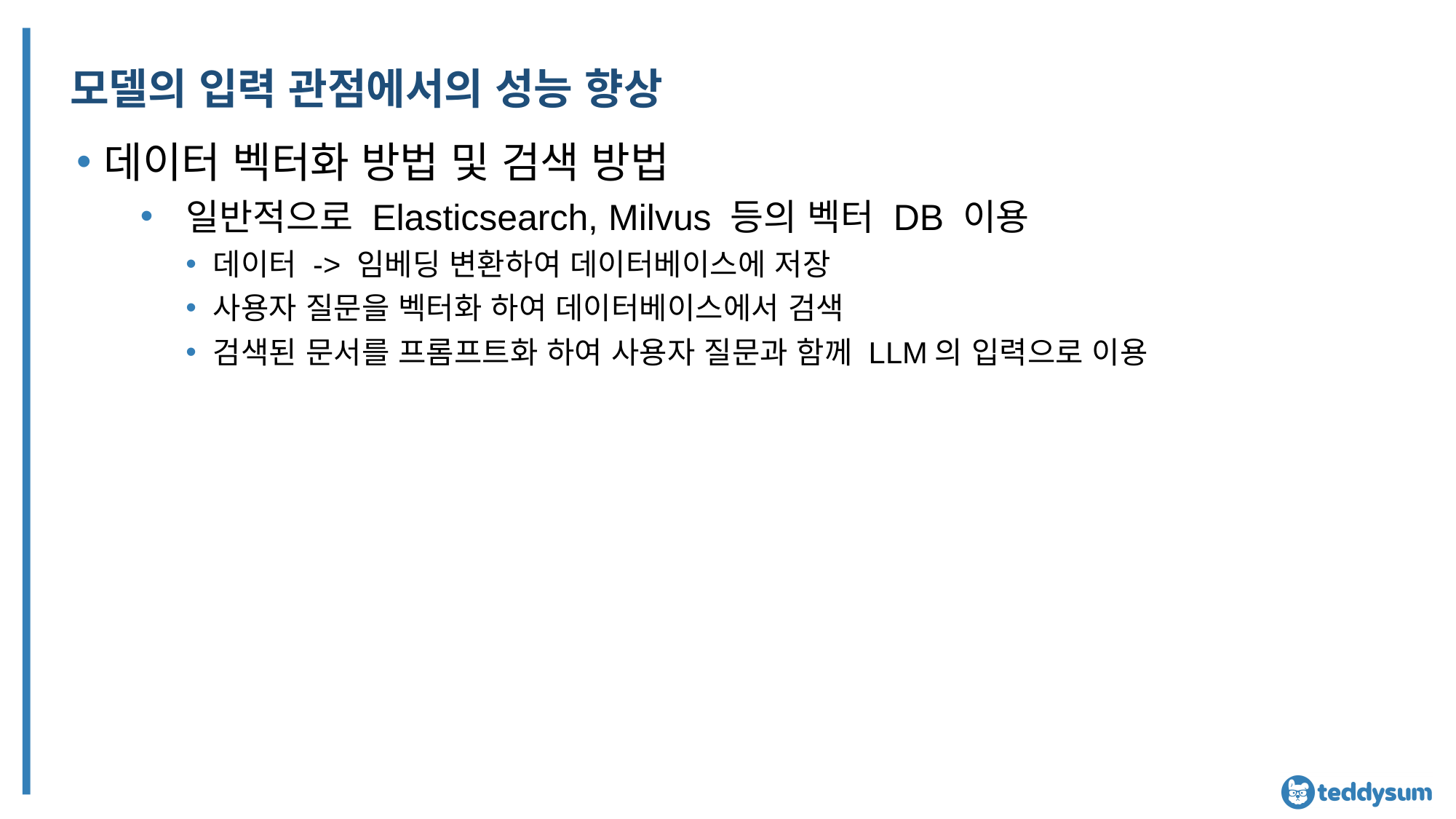

# 모델의 입력 관점에서의 성능 향상
데이터 벡터화 방법 및 검색 방법
일반적으로 Elasticsearch, Milvus 등의 벡터 DB 이용
데이터 -> 임베딩 변환하여 데이터베이스에 저장
사용자 질문을 벡터화 하여 데이터베이스에서 검색
검색된 문서를 프롬프트화 하여 사용자 질문과 함께 LLM의 입력으로 이용